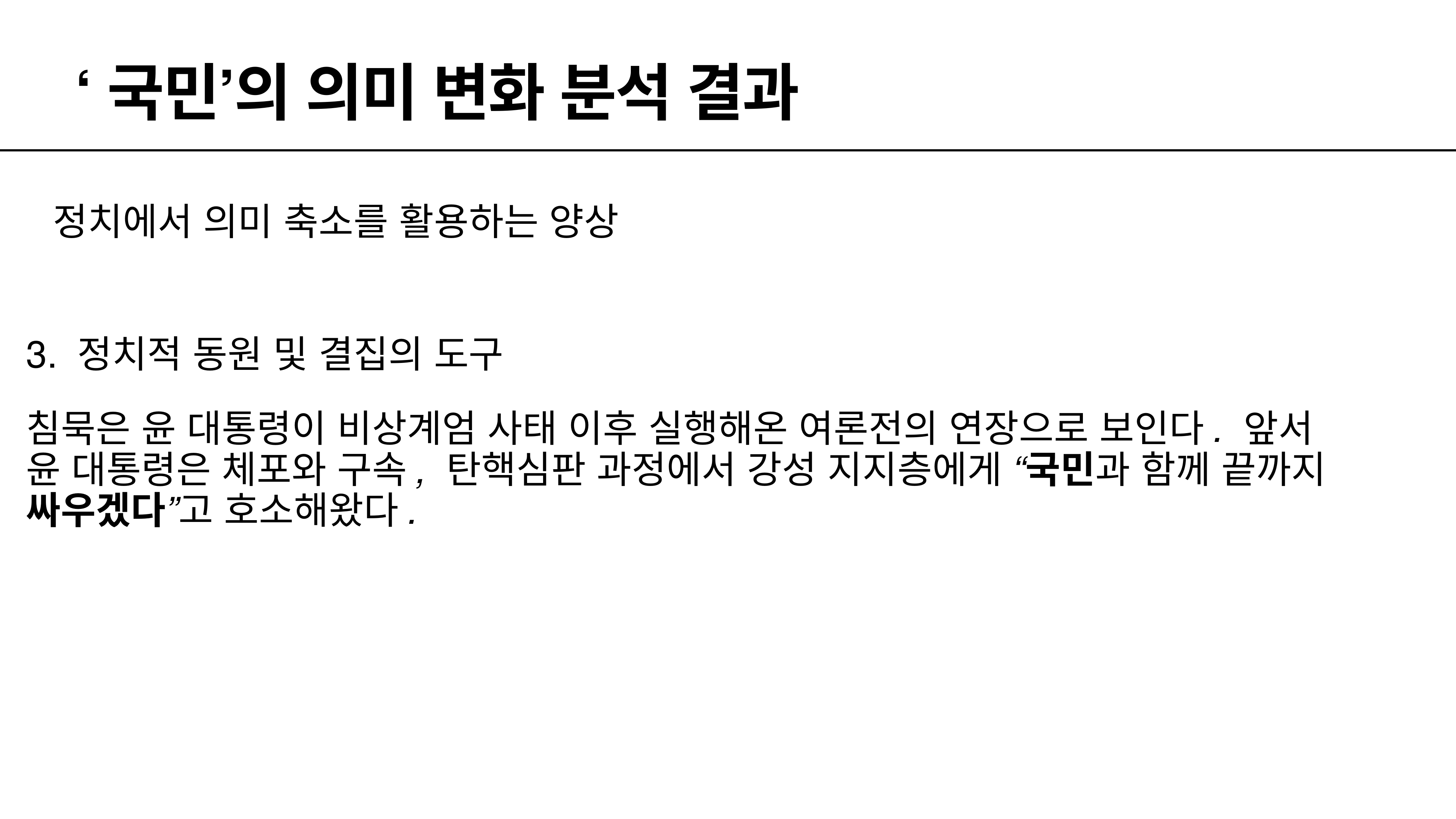

# ‘국민’의 의미 변화 분석 결과

정치에서 의미 축소를 활용하는 양상
3. 정치적 동원 및 결집의 도구
침묵은 윤 대통령이 비상계엄 사태 이후 실행해온 여론전의 연장으로 보인다. 앞서
윤 대통령은 체포와 구속, 탄핵심판 과정에서 강성 지지층에게 “국민과 함께 끝까지
싸우겠다”고 호소해왔다.